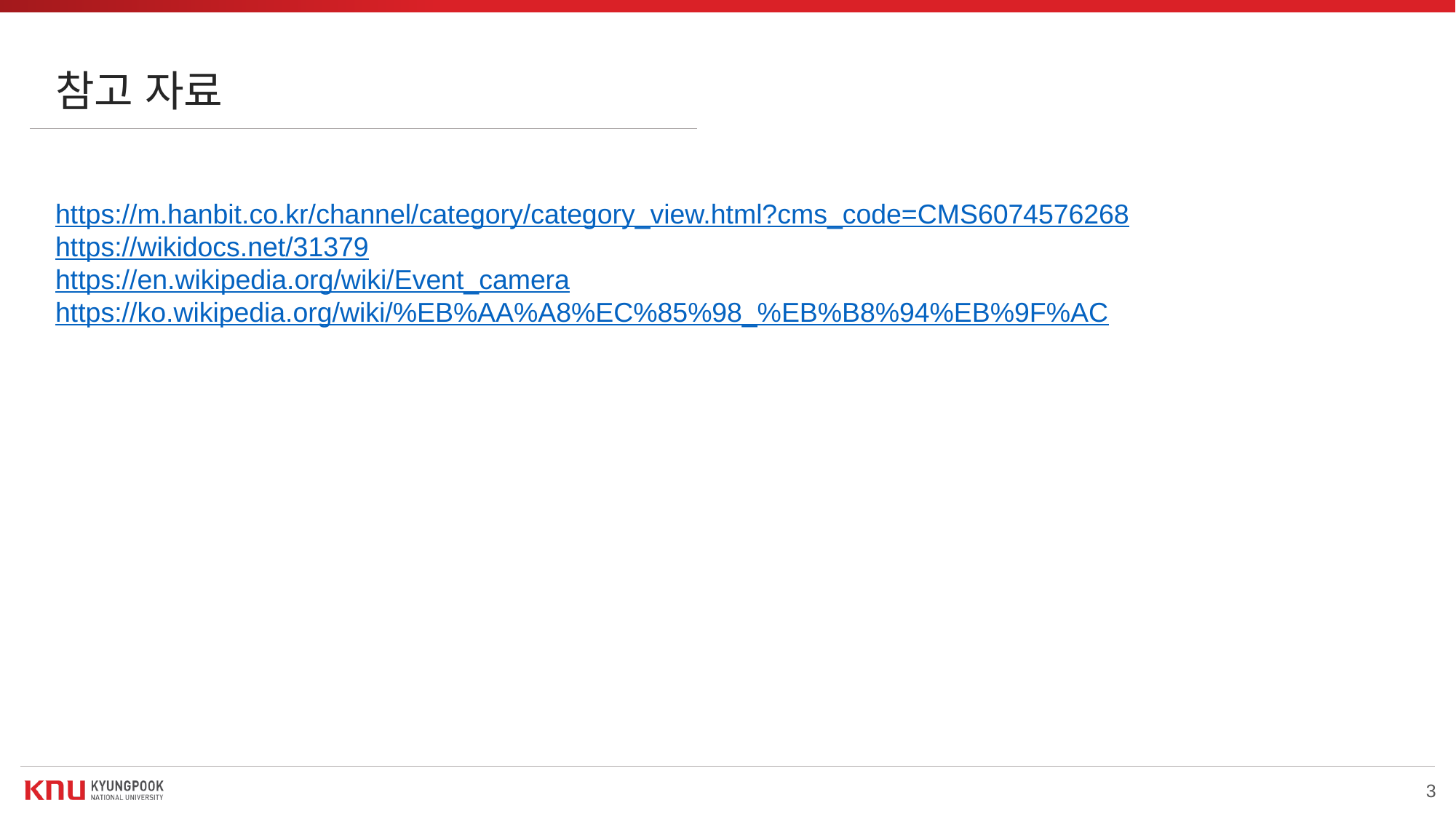

참고 자료
https://m.hanbit.co.kr/channel/category/category_view.html?cms_code=CMS6074576268
https://wikidocs.net/31379
https://en.wikipedia.org/wiki/Event_camera
https://ko.wikipedia.org/wiki/%EB%AA%A8%EC%85%98_%EB%B8%94%EB%9F%AC

3